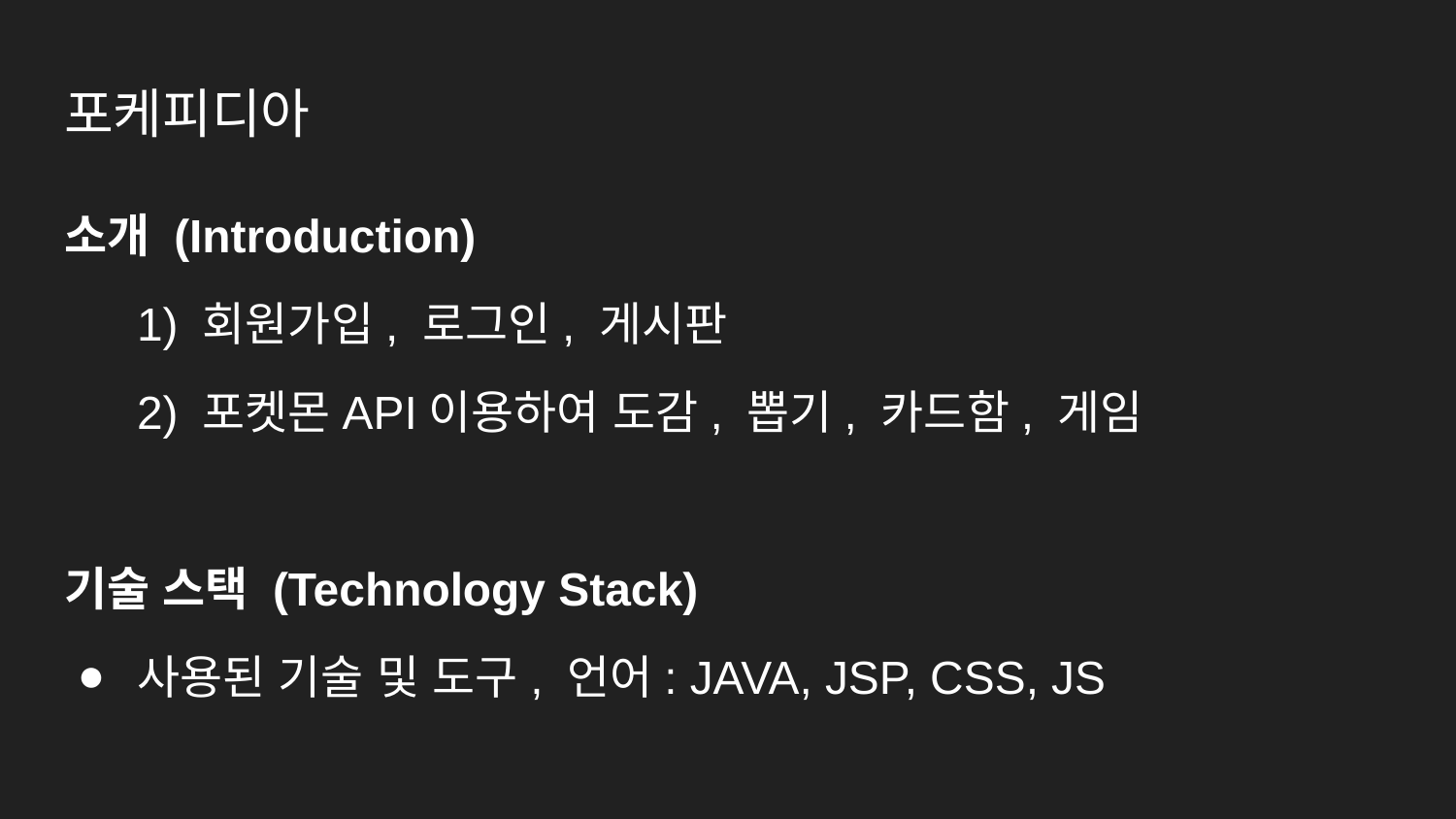

# 포케피디아

소개 (Introduction)
1) 회원가입, 로그인, 게시판
2) 포켓몬API이용하여 도감, 뽑기, 카드함, 게임

기술 스택 (Technology Stack)
사용된 기술 및 도구, 언어: JAVA, JSP, CSS, JS